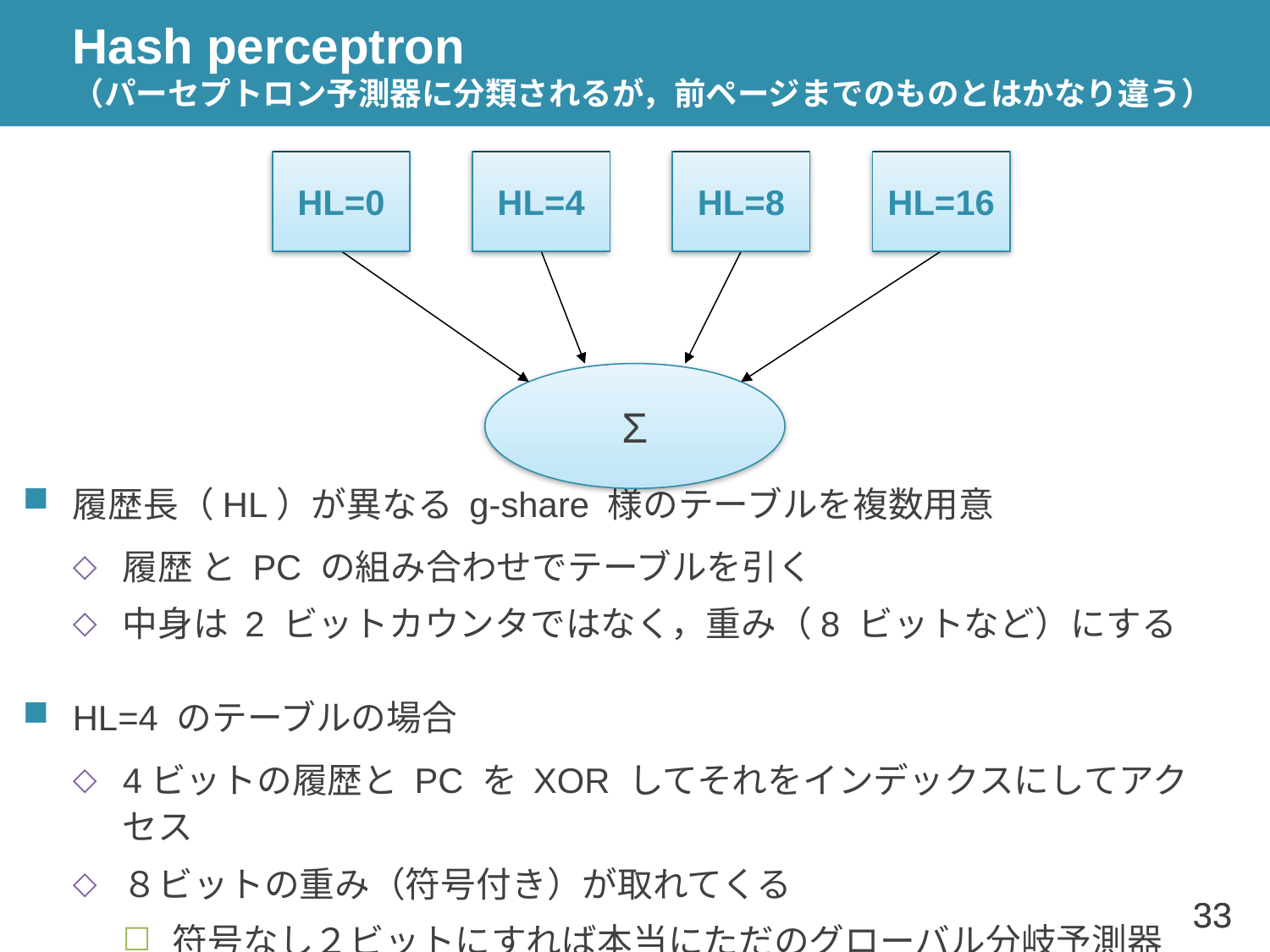

# Hash perceptron （パーセプトロン予測器に分類されるが，前ページまでのものとはかなり違う）
HL=0
HL=4
HL=8
HL=16
Σ
履歴長（HL）が異なる g-share 様のテーブルを複数用意
履歴 と PC の組み合わせでテーブルを引く
中身は 2 ビットカウンタではなく，重み（8 ビットなど）にする
HL=4 のテーブルの場合
4ビットの履歴と PC を XOR してそれをインデックスにしてアクセス
８ビットの重み（符号付き）が取れてくる
符号なし２ビットにすれば本当にただのグローバル分岐予測器